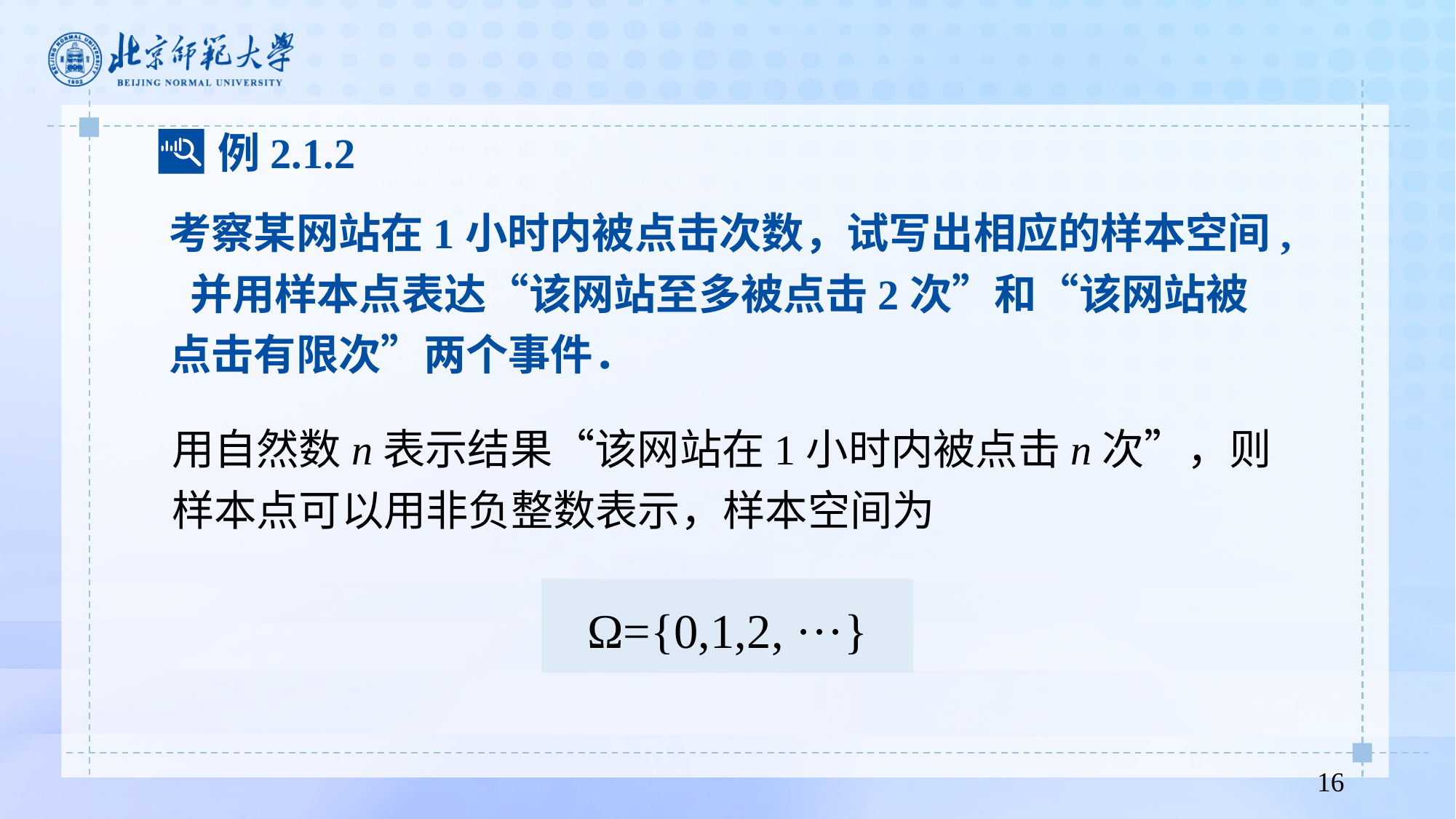

例2.1.2

考察某网站在1小时内被点击次数，试写出相应的样本空间, 并用样本点表达“该网站至多被点击2次”和“该网站被点击有限次”两个事件．
用自然数n表示结果“该网站在1小时内被点击n次”，则样本点可以用非负整数表示，样本空间为

Ω={0,1,2, ···}
16